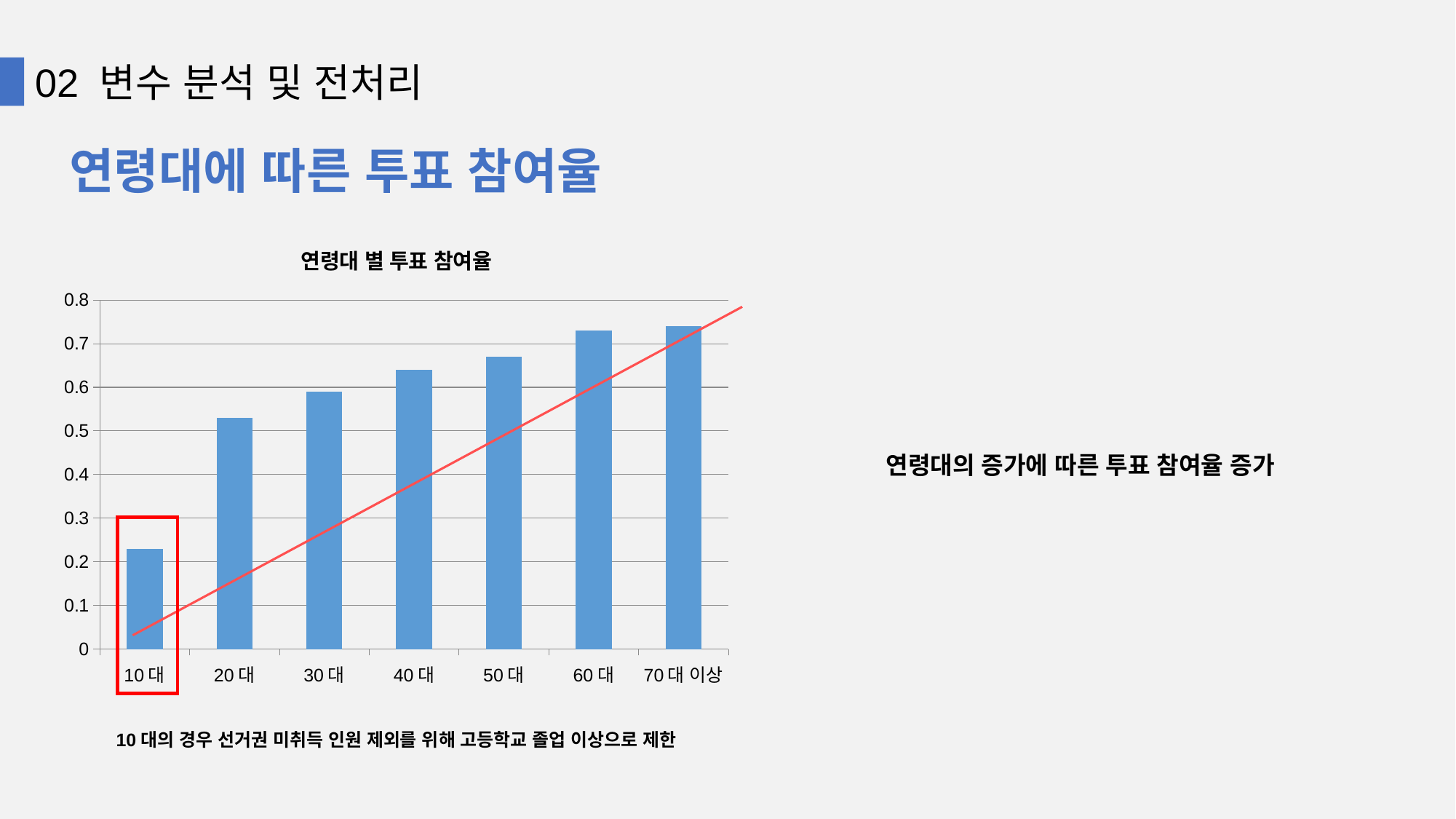

02 변수 분석 및 전처리

연령대에 따른 투표 참여율

### Chart: 연령대 별 투표 참여율

| Category | 투표율 |
|---|---|
| 10대 | 0.23 |
| 20대 | 0.53 |
| 30대 | 0.59 |
| 40대 | 0.64 |
| 50대 | 0.67 |
| 60대 | 0.73 |
| 70대 이상 | 0.74 |
연령대의 증가에 따른 투표 참여율 증가
10대의 경우 선거권 미취득 인원 제외를 위해 고등학교 졸업 이상으로 제한